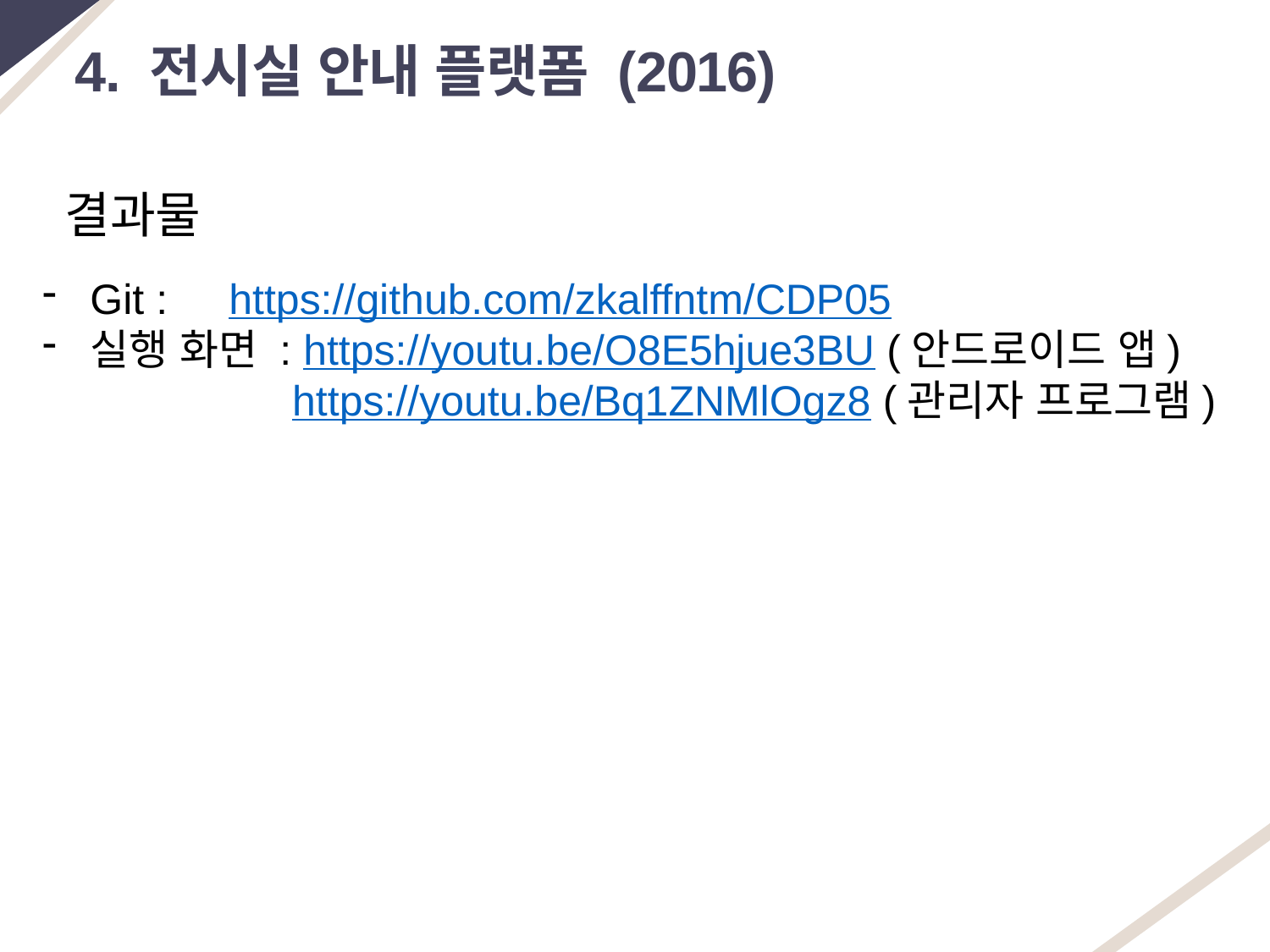

4. 전시실 안내 플랫폼 (2016)
결과물
Git : 	 https://github.com/zkalffntm/CDP05
실행 화면 : https://youtu.be/O8E5hjue3BU (안드로이드 앱)
     https://youtu.be/Bq1ZNMlOgz8 (관리자 프로그램)